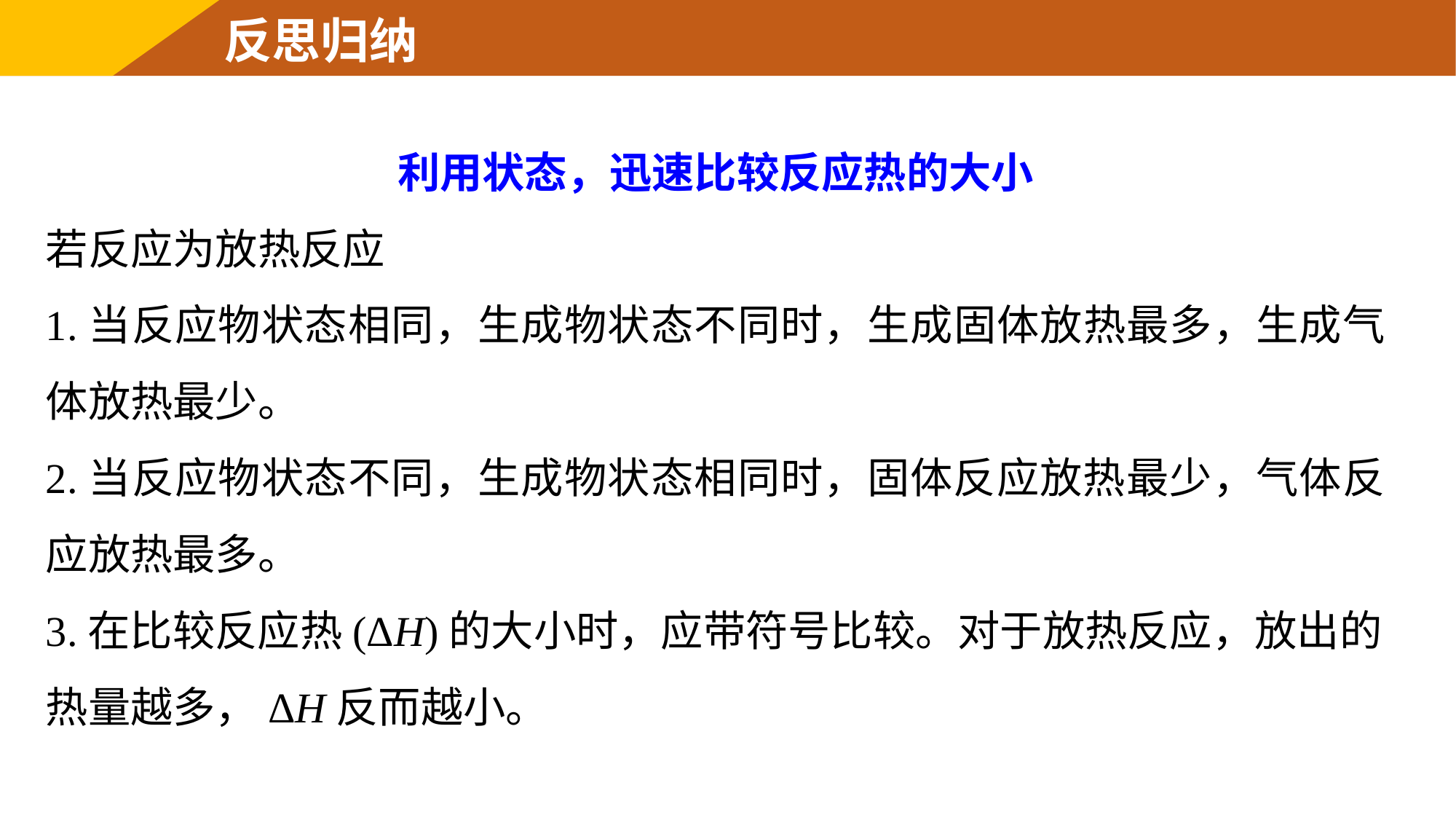

反思归纳
利用状态，迅速比较反应热的大小
若反应为放热反应
1.当反应物状态相同，生成物状态不同时，生成固体放热最多，生成气体放热最少。
2.当反应物状态不同，生成物状态相同时，固体反应放热最少，气体反应放热最多。
3.在比较反应热(ΔH)的大小时，应带符号比较。对于放热反应，放出的热量越多，ΔH反而越小。